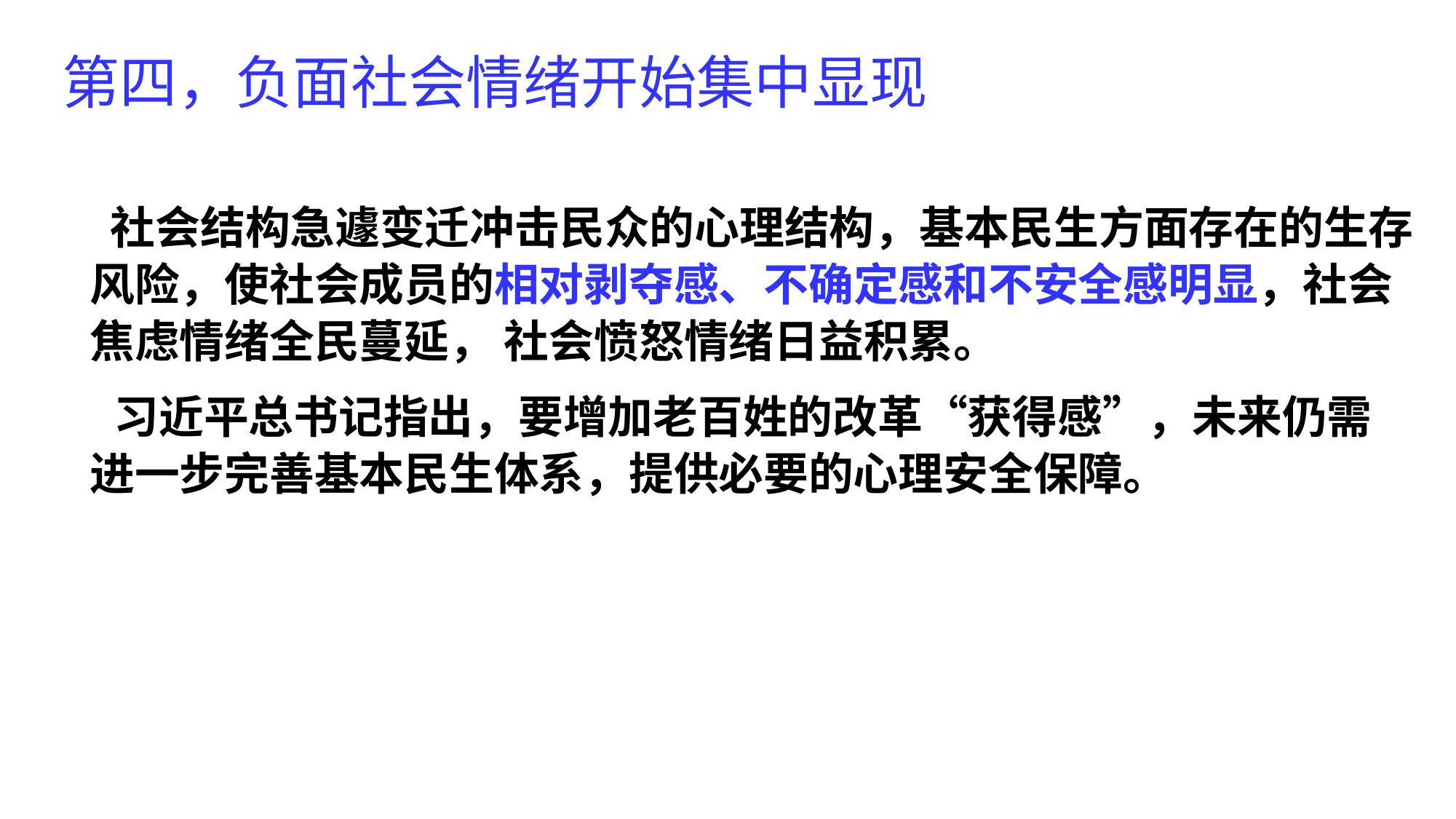

第四，负面社会情绪开始集中显现

    社会结构急遽变迁冲击民众的心理结构，基本民生方面存在的生存风险，使社会成员的相对剥夺感、不确定感和不安全感明显，社会焦虑情绪全民蔓延， 社会愤怒情绪日益积累。
    习近平总书记指出，要增加老百姓的改革“获得感”，未来仍需进一步完善基本民生体系，提供必要的心理安全保障。